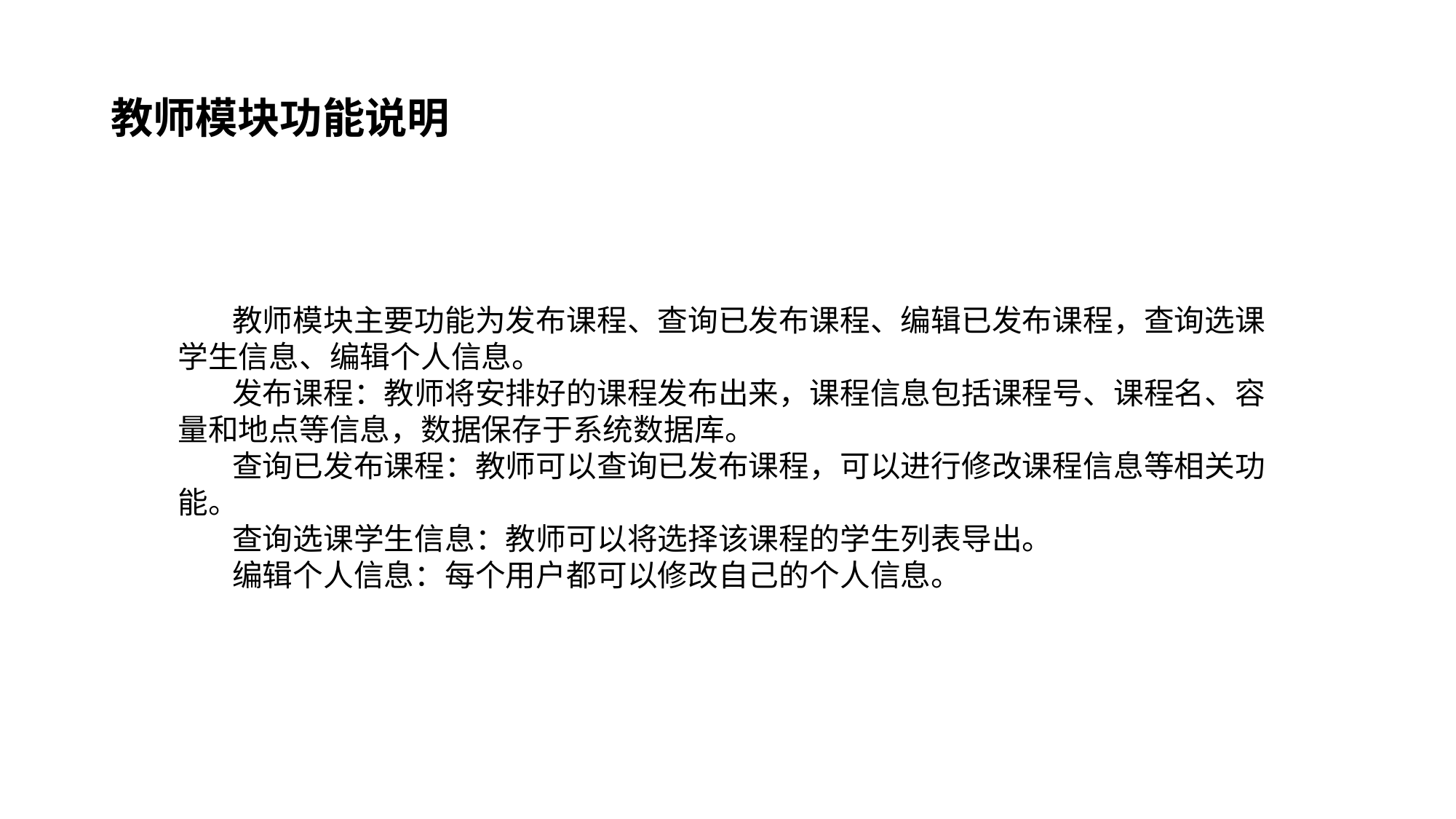

教师模块功能说明
       教师模块主要功能为发布课程、查询已发布课程、编辑已发布课程，查询选课学生信息、编辑个人信息。
       发布课程：教师将安排好的课程发布出来，课程信息包括课程号、课程名、容量和地点等信息，数据保存于系统数据库。
       查询已发布课程：教师可以查询已发布课程，可以进行修改课程信息等相关功能。
       查询选课学生信息：教师可以将选择该课程的学生列表导出。
       编辑个人信息：每个用户都可以修改自己的个人信息。